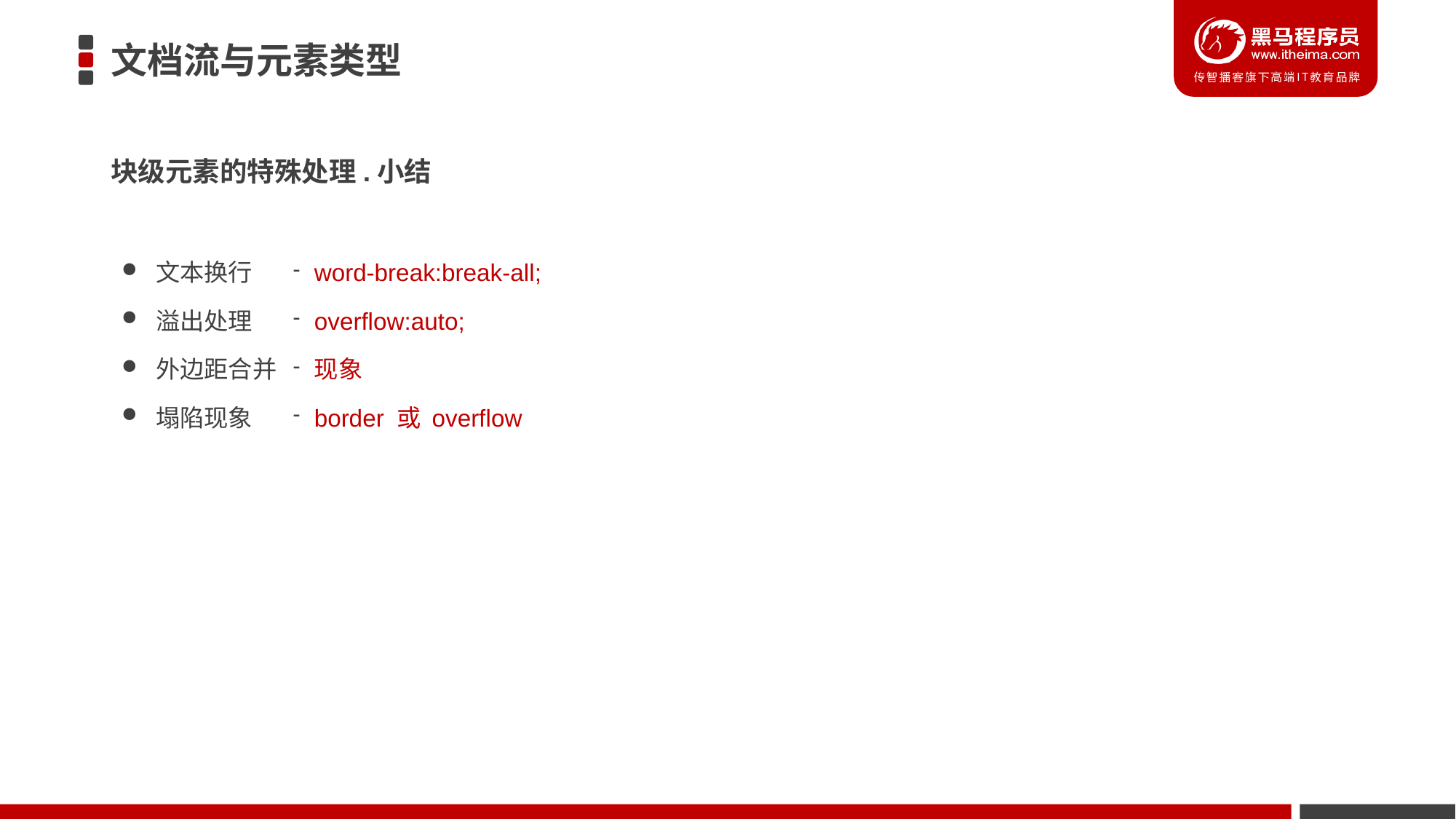

# 文档流与元素类型
块级元素的特殊处理.小结
文本换行
溢出处理
外边距合并
塌陷现象
word-break:break-all;
overflow:auto;
现象
border 或 overflow